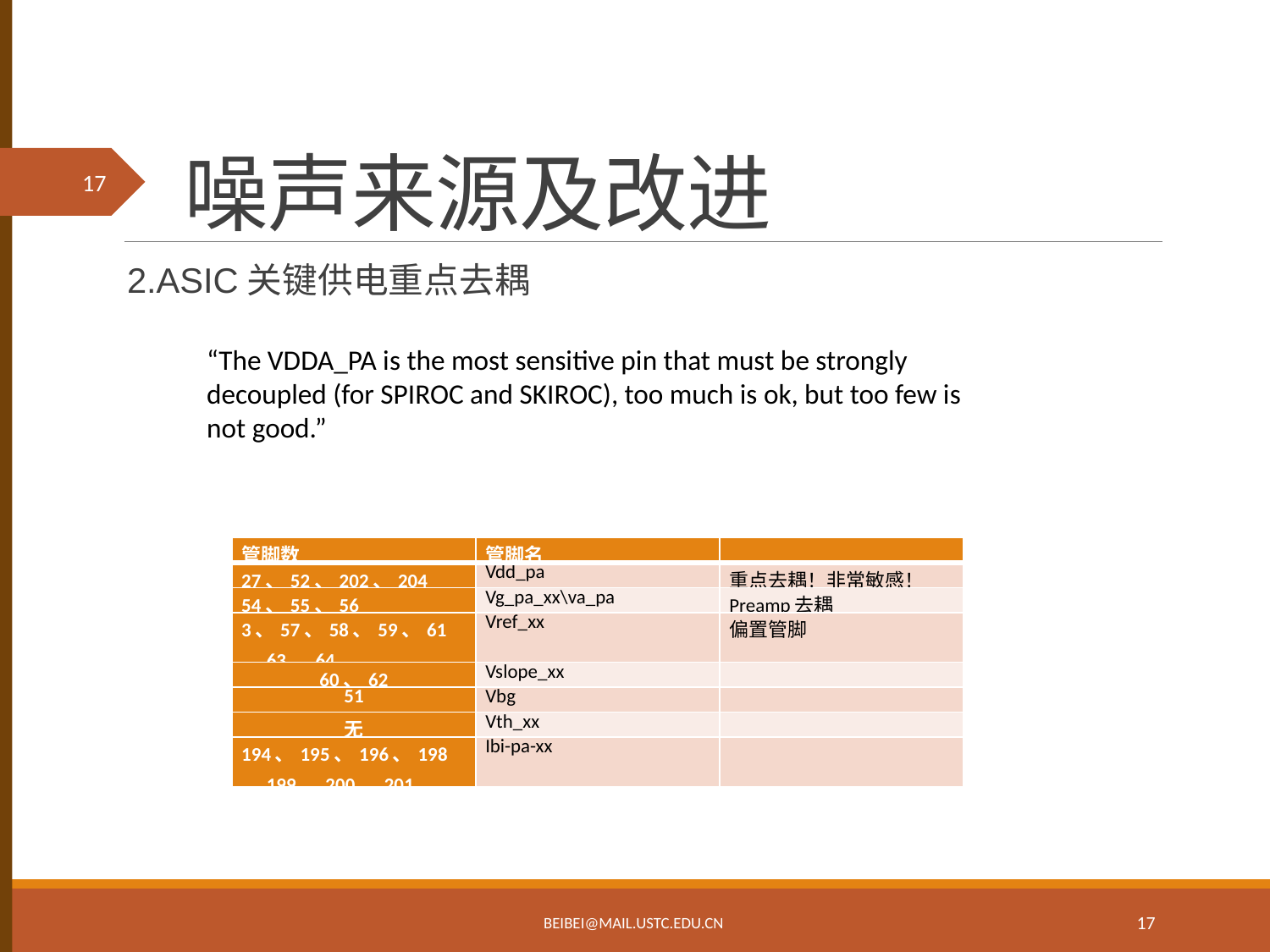

# 噪声来源及改进
2.ASIC关键供电重点去耦

“The VDDA_PA is the most sensitive pin that must be strongly decoupled (for SPIROC and SKIROC), too much is ok, but too few is not good.”
| 管脚数 | 管脚名 |  |
| --- | --- | --- |
| 27、52、202、204 | Vdd\_pa | 重点去耦！非常敏感！ |
| 54、55、56 | Vg\_pa\_xx\va\_pa | Preamp去耦 |
| 3、57、58、59、61、63、64 | Vref\_xx | 偏置管脚 |
| 60、62 | Vslope\_xx |  |
| 51 | Vbg |  |
| 无 | Vth\_xx |  |
| 194、195、196、198、199、200、201 | Ibi-pa-xx |  |

BEIBEI@MAIL.USTC.EDU.CN
17